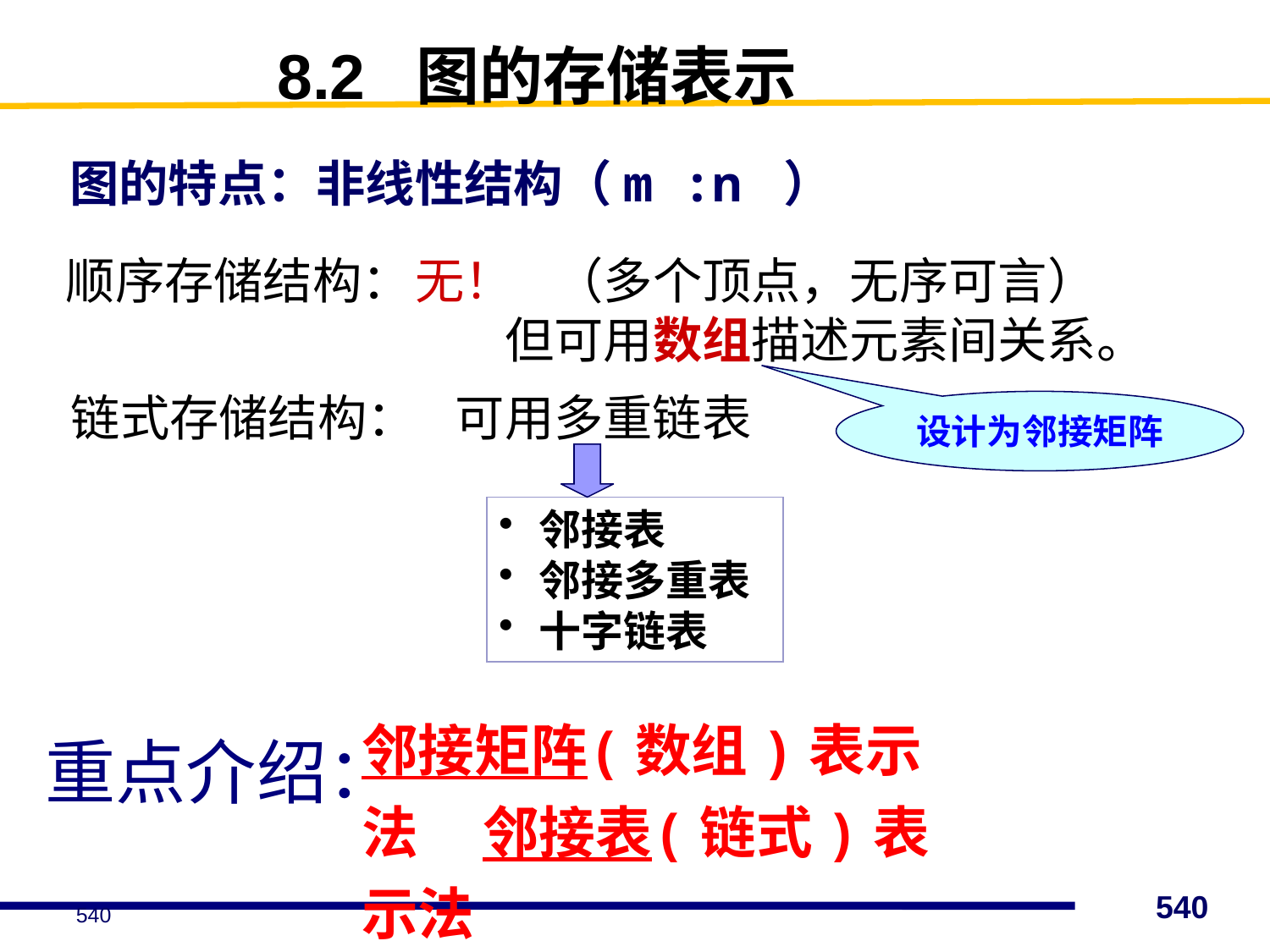

# 8.2  图的存储表示
图的特点：非线性结构（m :n ）
顺序存储结构：
无！
（多个顶点，无序可言）
但可用数组描述元素间关系。
链式存储结构：
可用多重链表
设计为邻接矩阵

邻接表
邻接多重表
十字链表
邻接矩阵(数组)表示法     邻接表(链式)表示法
重点介绍：
540
540